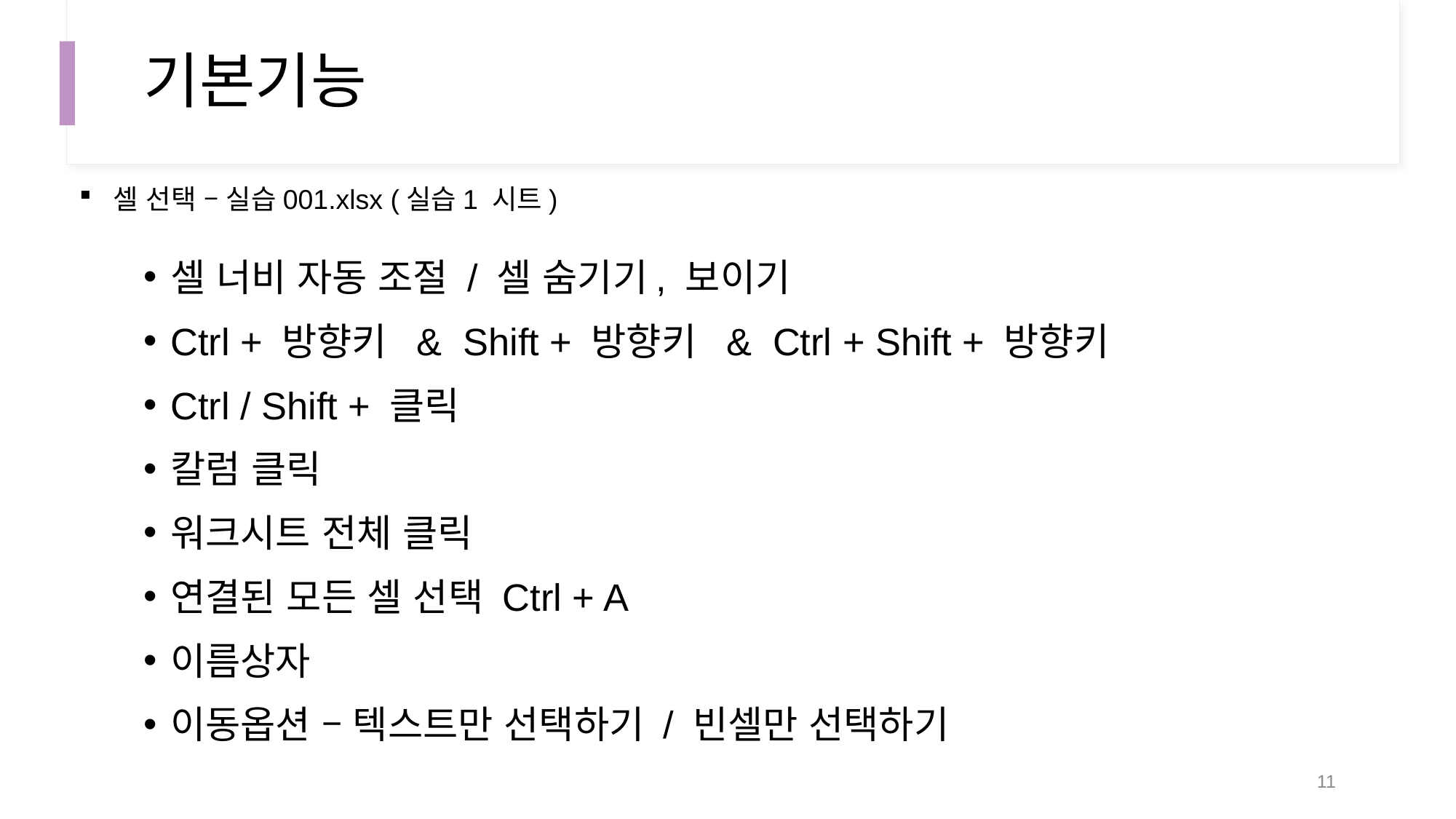

# 기본기능
셀 선택 – 실습001.xlsx (실습1 시트)
셀 너비 자동 조절 / 셀 숨기기, 보이기
Ctrl + 방향키  &  Shift + 방향키  &  Ctrl + Shift + 방향키
Ctrl / Shift + 클릭
칼럼 클릭
워크시트 전체 클릭
연결된 모든 셀 선택 Ctrl + A
이름상자
이동옵션 – 텍스트만 선택하기 / 빈셀만 선택하기
11